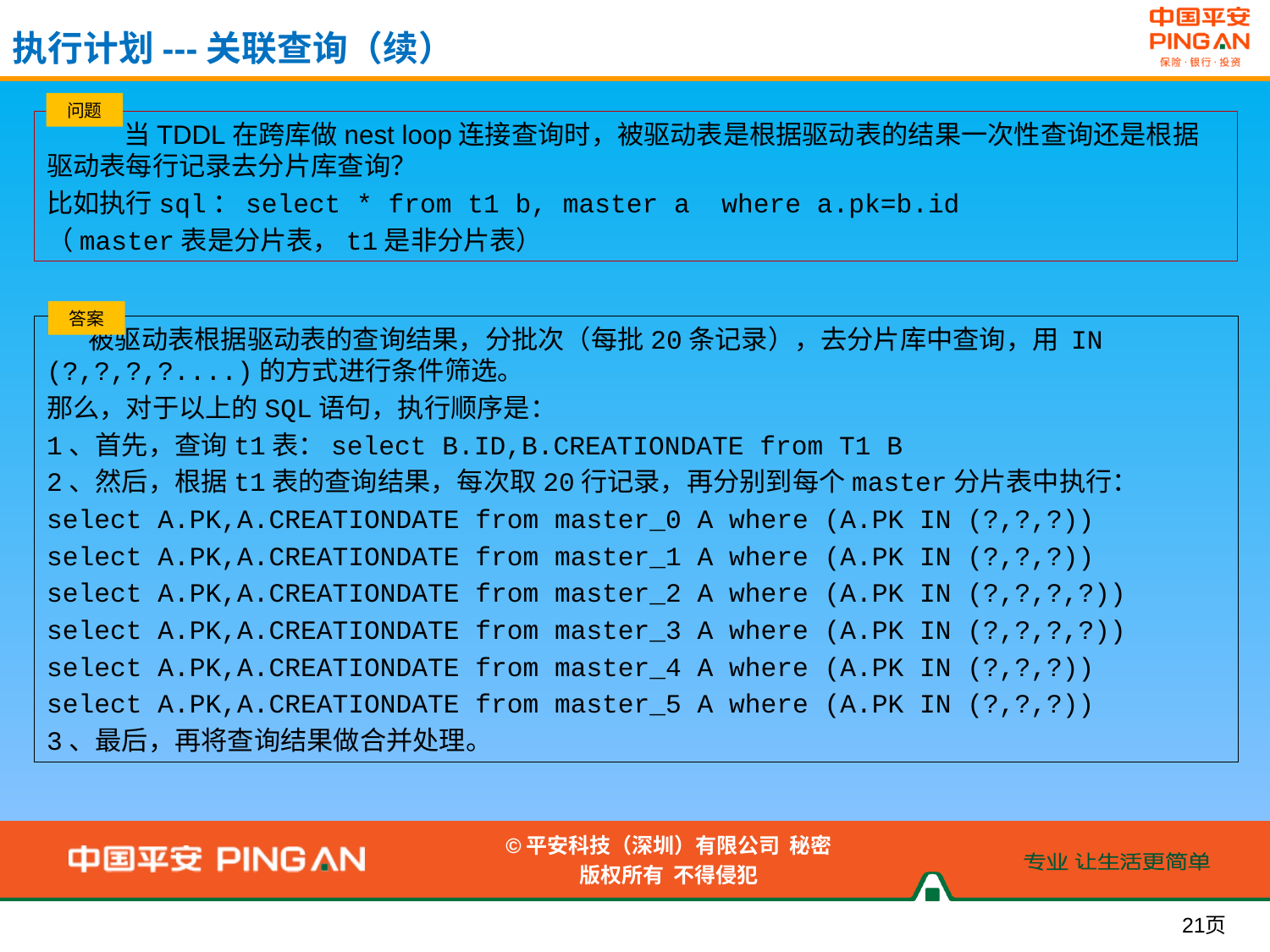

执行计划---关联查询（续）
问题
            当TDDL在跨库做nest loop连接查询时，被驱动表是根据驱动表的结果一次性查询还是根据驱动表每行记录去分片库查询？
比如执行sql：select * from t1 b, master a  where a.pk=b.id
（master表是分片表，t1是非分片表）
答案
      被驱动表根据驱动表的查询结果，分批次（每批20条记录），去分片库中查询，用 IN (?,?,?,?....)的方式进行条件筛选。
那么，对于以上的SQL语句，执行顺序是：
1、首先，查询t1表：select B.ID,B.CREATIONDATE from T1 B
2、然后，根据t1表的查询结果，每次取20行记录，再分别到每个master分片表中执行：
select A.PK,A.CREATIONDATE from master_0 A where (A.PK IN (?,?,?))
select A.PK,A.CREATIONDATE from master_1 A where (A.PK IN (?,?,?))
select A.PK,A.CREATIONDATE from master_2 A where (A.PK IN (?,?,?,?))
select A.PK,A.CREATIONDATE from master_3 A where (A.PK IN (?,?,?,?))
select A.PK,A.CREATIONDATE from master_4 A where (A.PK IN (?,?,?))
select A.PK,A.CREATIONDATE from master_5 A where (A.PK IN (?,?,?))
3、最后，再将查询结果做合并处理。